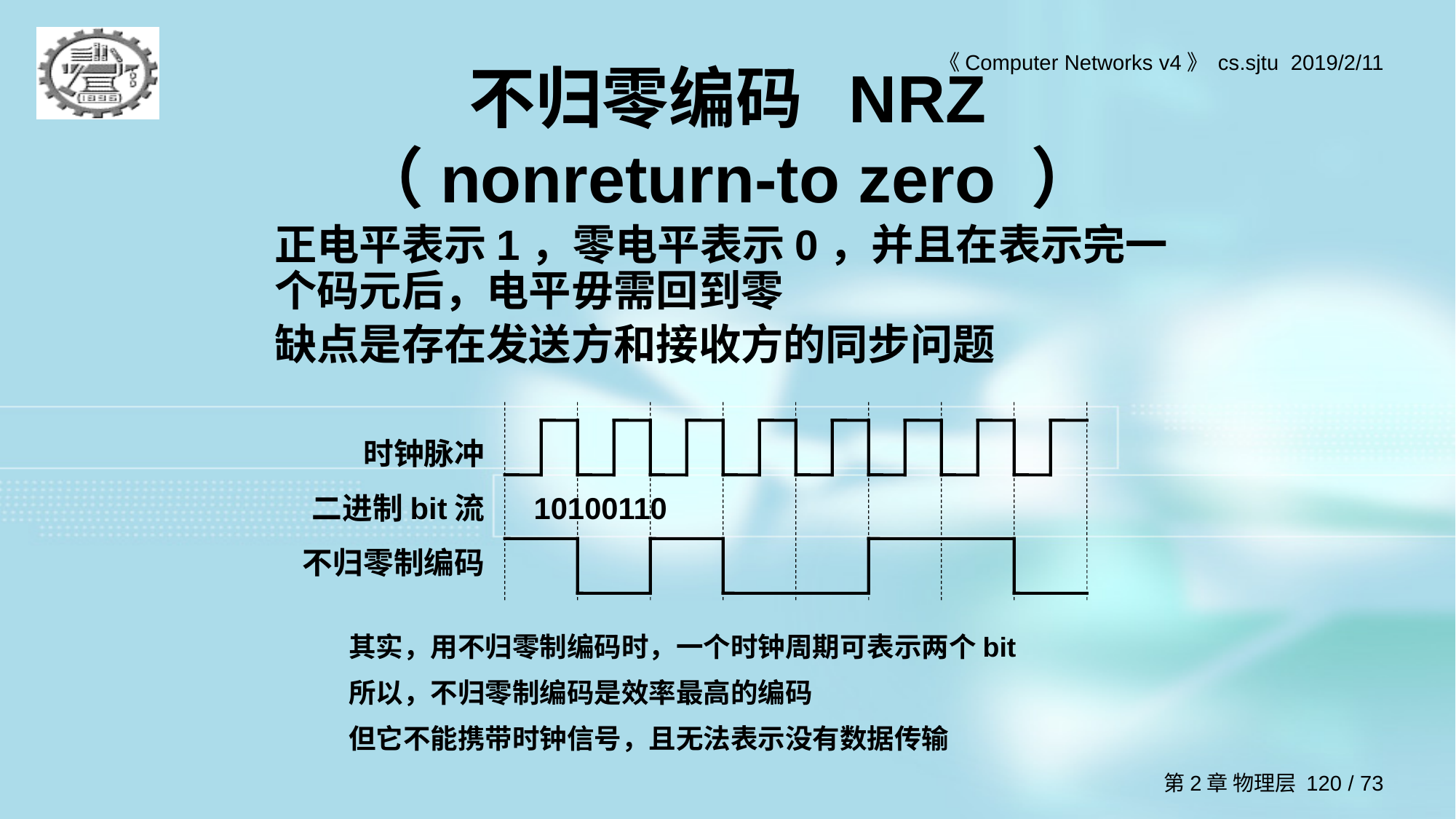

# 不归零编码  NRZ （nonreturn-to zero ）
正电平表示1，零电平表示0，并且在表示完一个码元后，电平毋需回到零
缺点是存在发送方和接收方的同步问题

时钟脉冲
二进制bit流
不归零制编码

10100110

其实，用不归零制编码时，一个时钟周期可表示两个bit
所以，不归零制编码是效率最高的编码
但它不能携带时钟信号，且无法表示没有数据传输